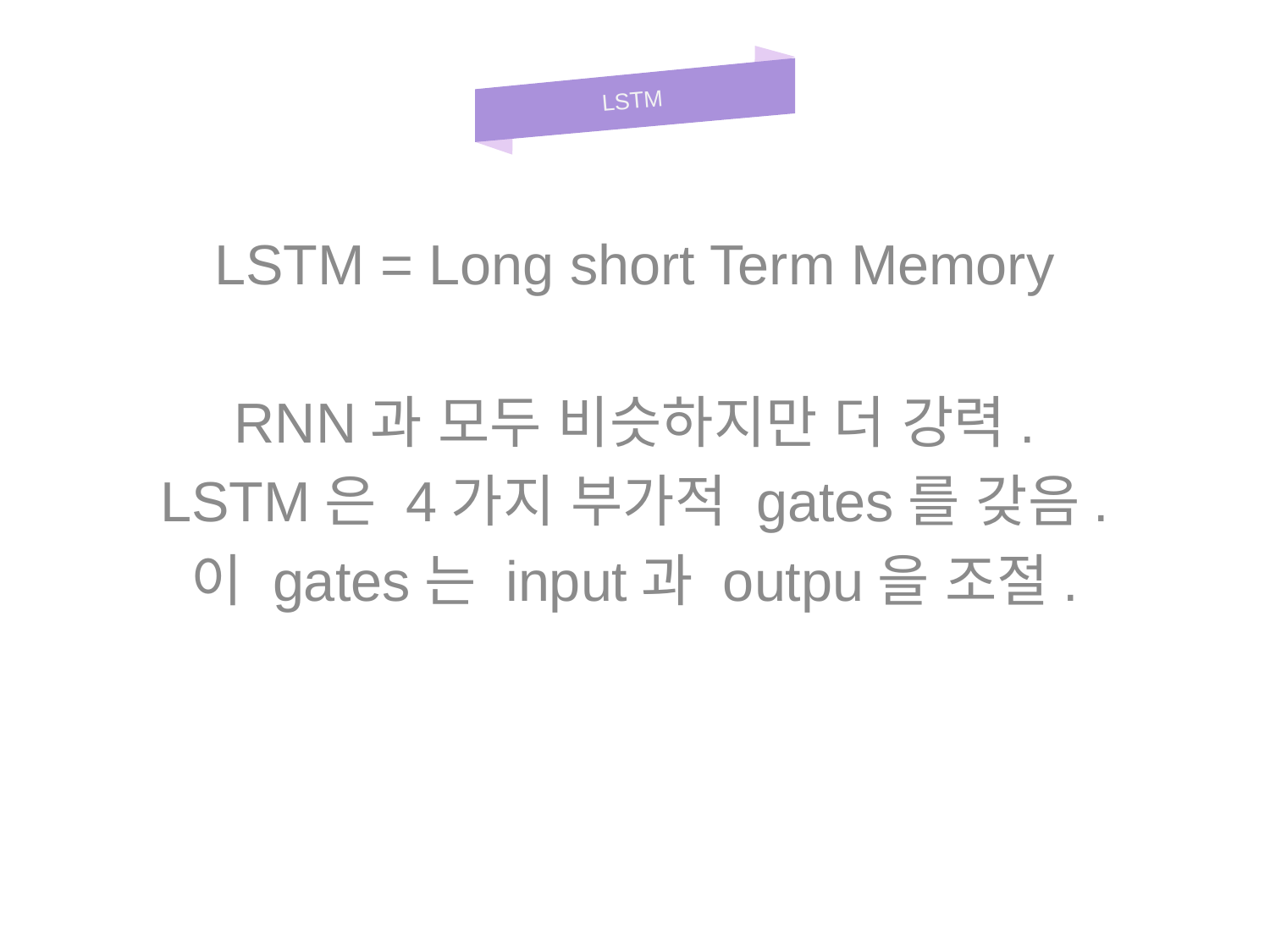

LSTM

LSTM = Long short Term Memory

RNN과 모두 비슷하지만 더 강력.
LSTM은 4가지 부가적 gates를 갖음.
이 gates는 input과 outpu을 조절.